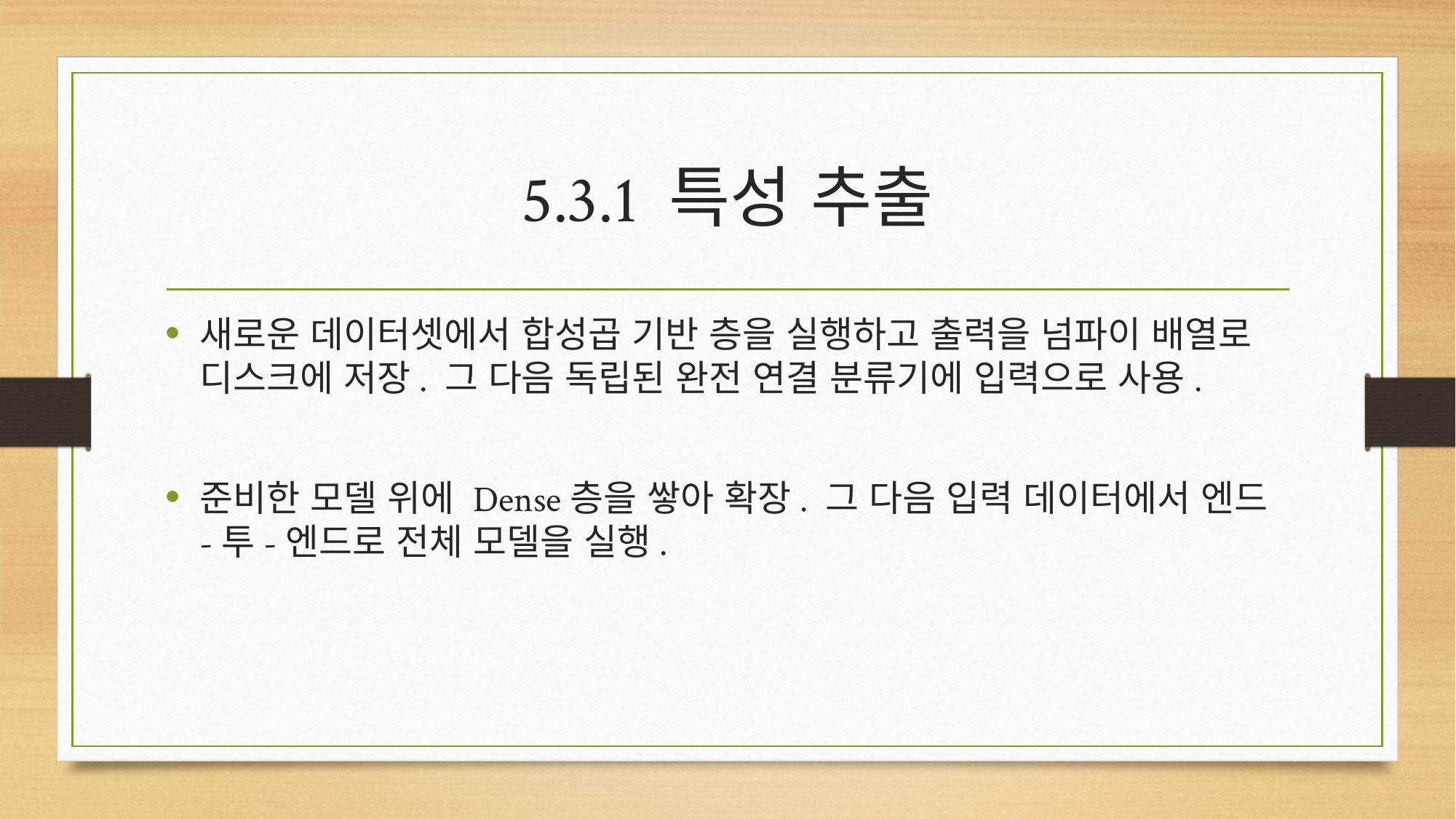

# 5.3.1 특성 추출
새로운 데이터셋에서 합성곱 기반 층을 실행하고 출력을 넘파이 배열로 디스크에 저장. 그 다음 독립된 완전 연결 분류기에 입력으로 사용.

준비한 모델 위에 Dense층을 쌓아 확장. 그 다음 입력 데이터에서 엔드-투-엔드로 전체 모델을 실행.